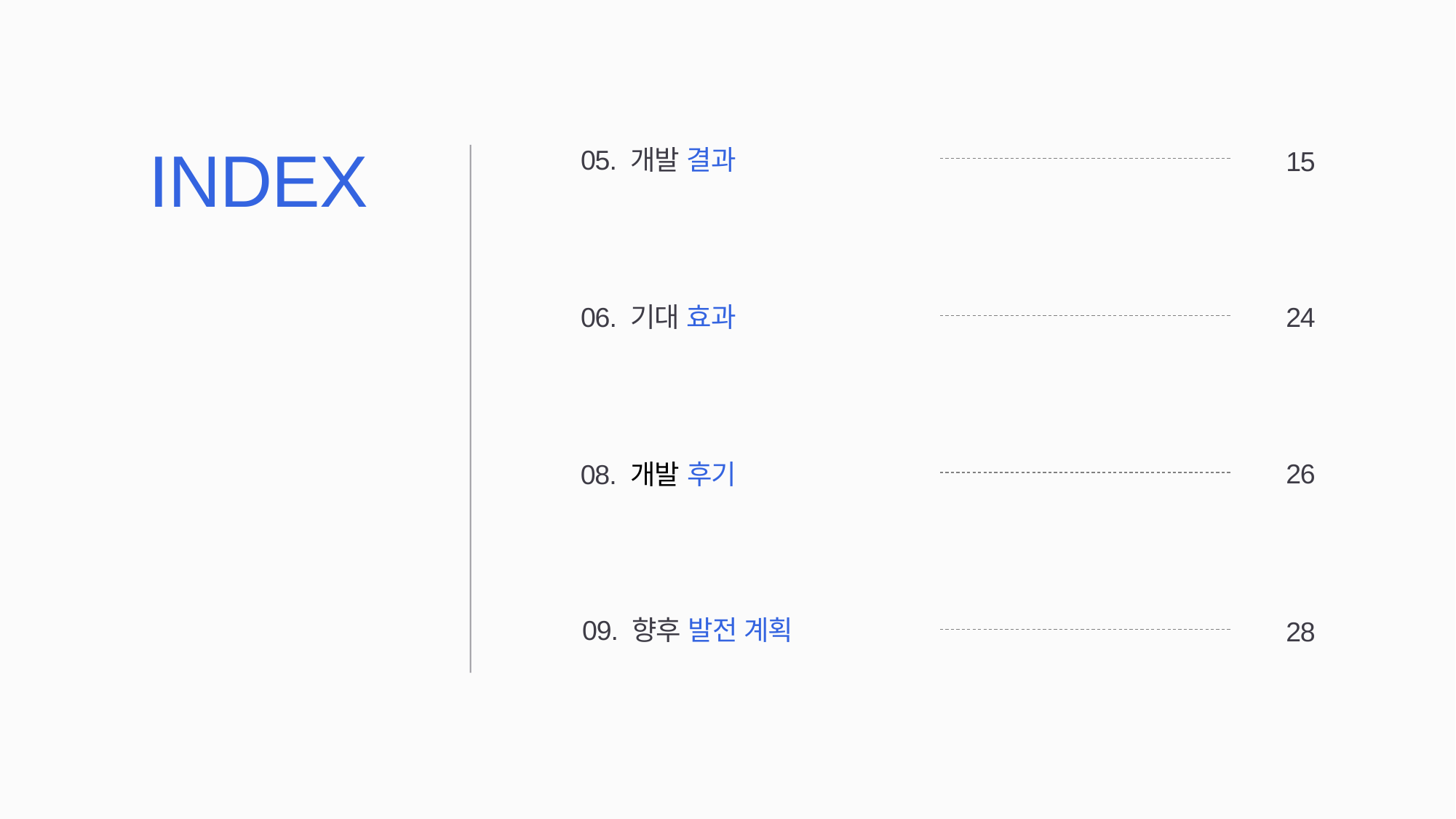

INDEX
05. 개발 결과
15
06. 기대 효과
24
26
08. 개발 후기
09. 향후 발전 계획
28